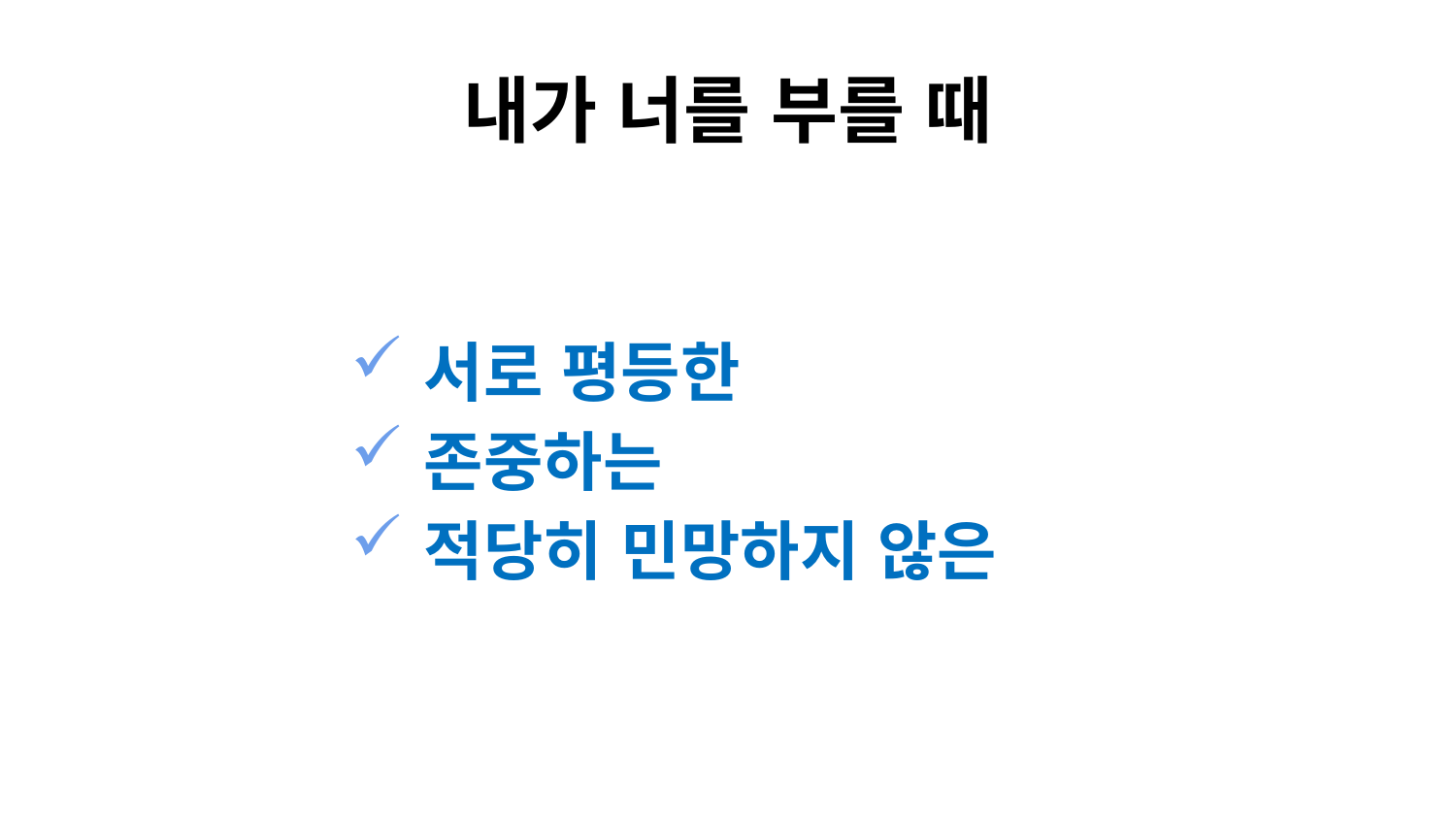

# 내가 너를 부를 때
서로 평등한
존중하는
적당히 민망하지 않은